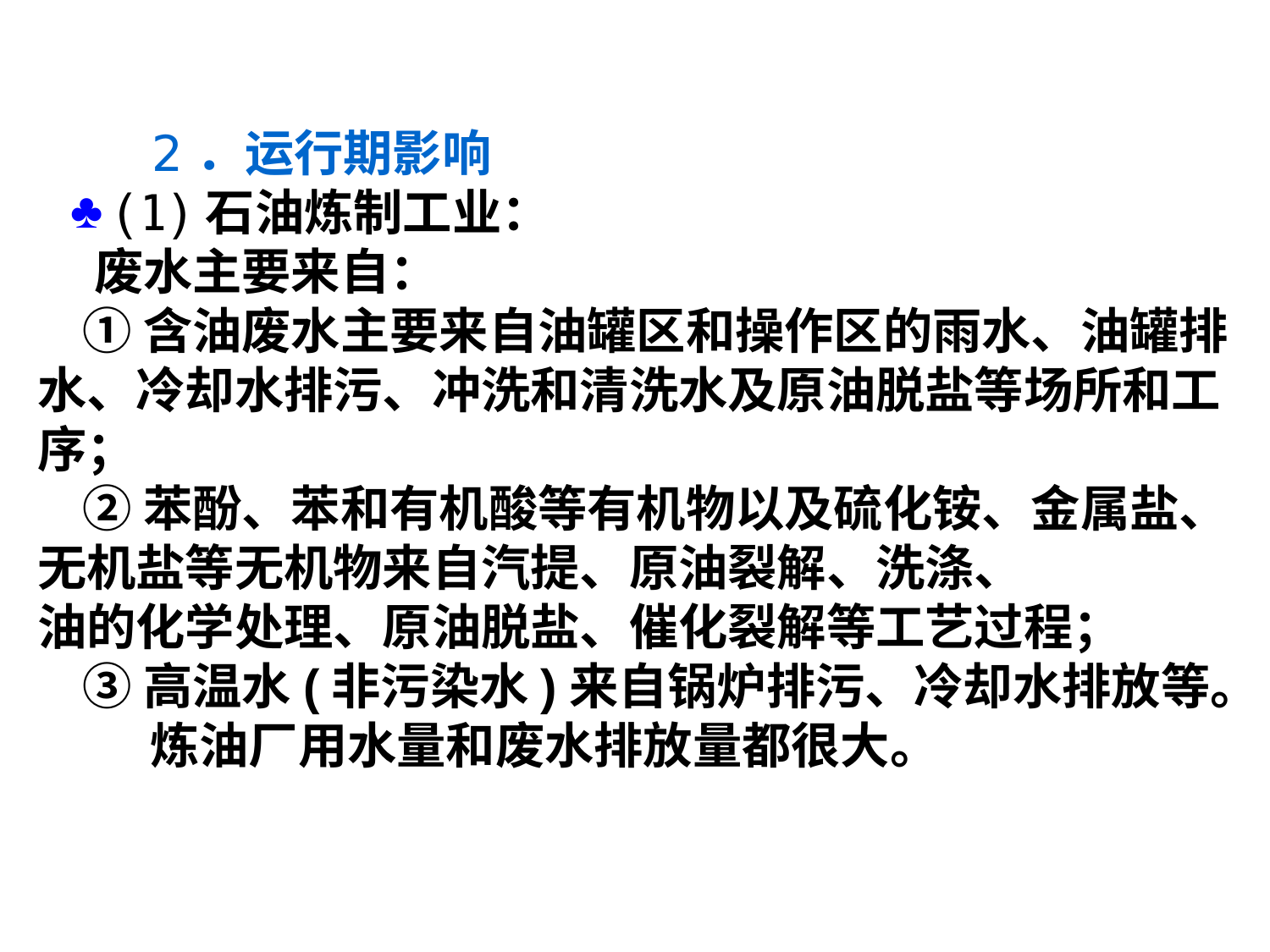

2．运行期影响
 (1)石油炼制工业：
    废水主要来自：
    ①含油废水主要来自油罐区和操作区的雨水、油罐排水、冷却水排污、冲洗和清洗水及原油脱盐等场所和工序；
    ②苯酚、苯和有机酸等有机物以及硫化铵、金属盐、无机盐等无机物来自汽提、原油裂解、洗涤、
油的化学处理、原油脱盐、催化裂解等工艺过程；
    ③高温水(非污染水)来自锅炉排污、冷却水排放等。
         炼油厂用水量和废水排放量都很大。